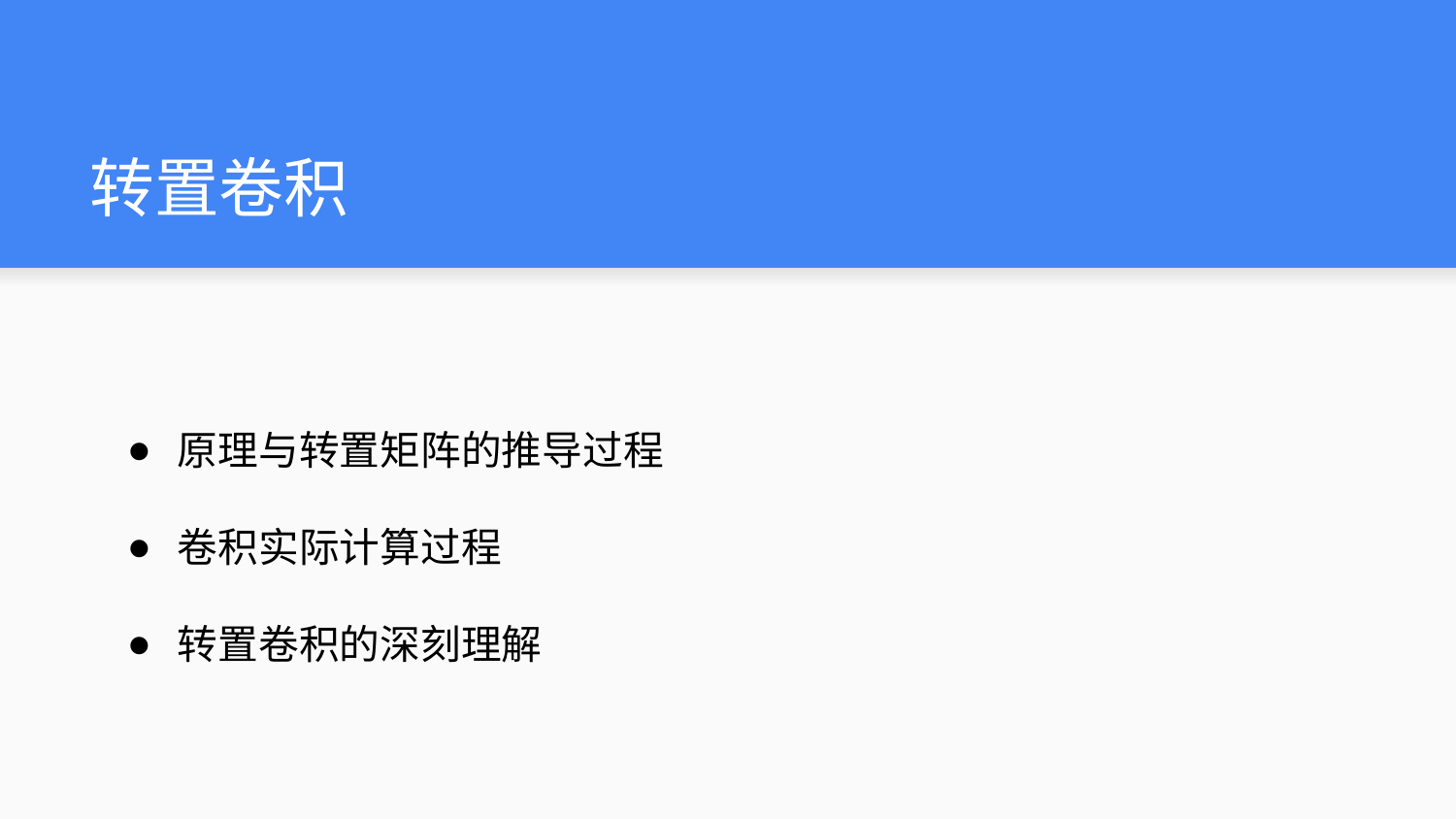

# 转置卷积
原理与转置矩阵的推导过程
卷积实际计算过程
转置卷积的深刻理解